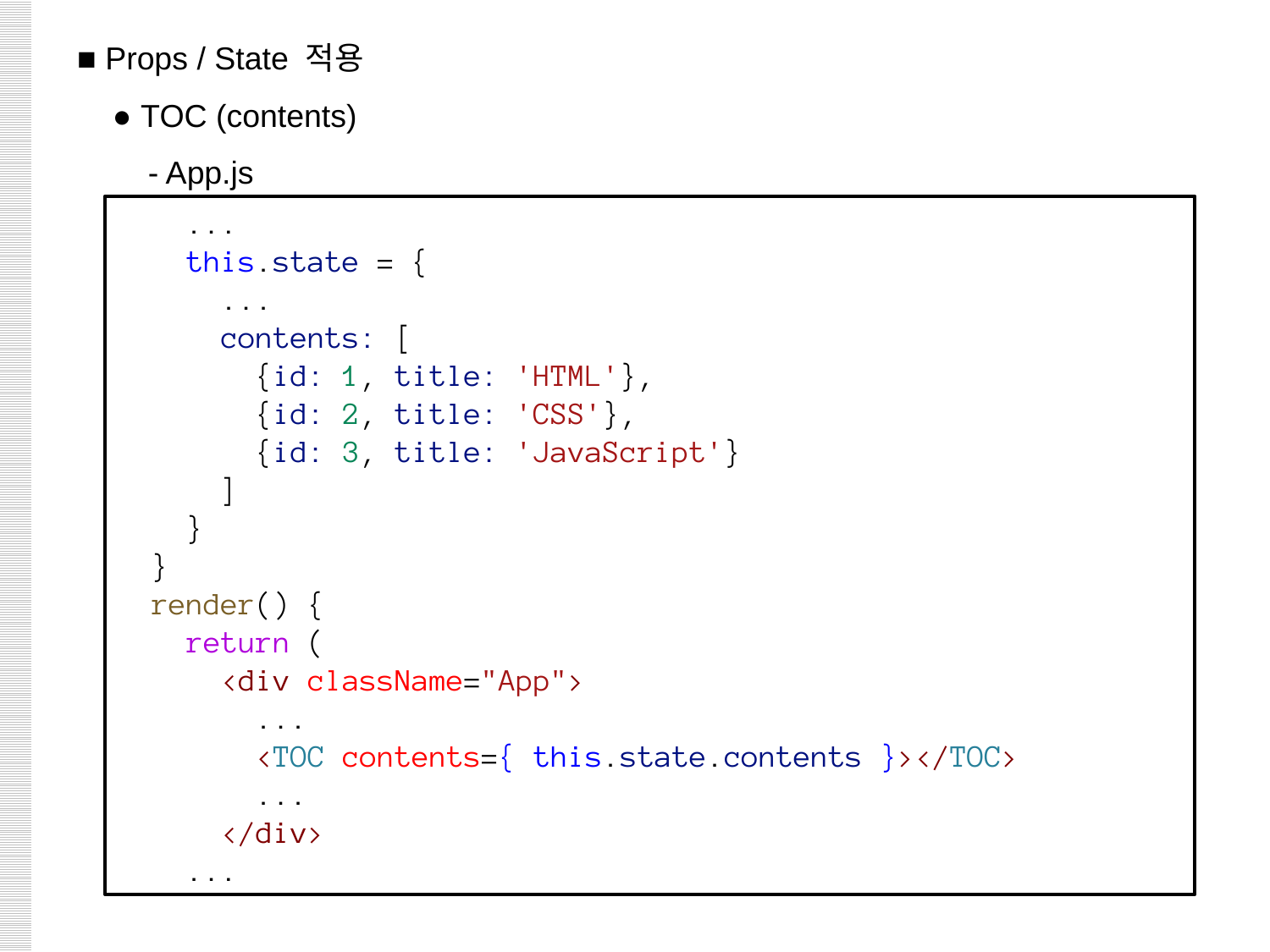

■ Props / State 적용
    ● TOC (contents)
        - App.js
    ...
    this.state = {
      ...
      contents: [
        {id: 1, title: 'HTML'},
        {id: 2, title: 'CSS'},
        {id: 3, title: 'JavaScript'}
      ]
    }
  }
  render() {
    return (
      <div className="App">
        ...
        <TOC contents={ this.state.contents }></TOC>
        ...
      </div>
    ...